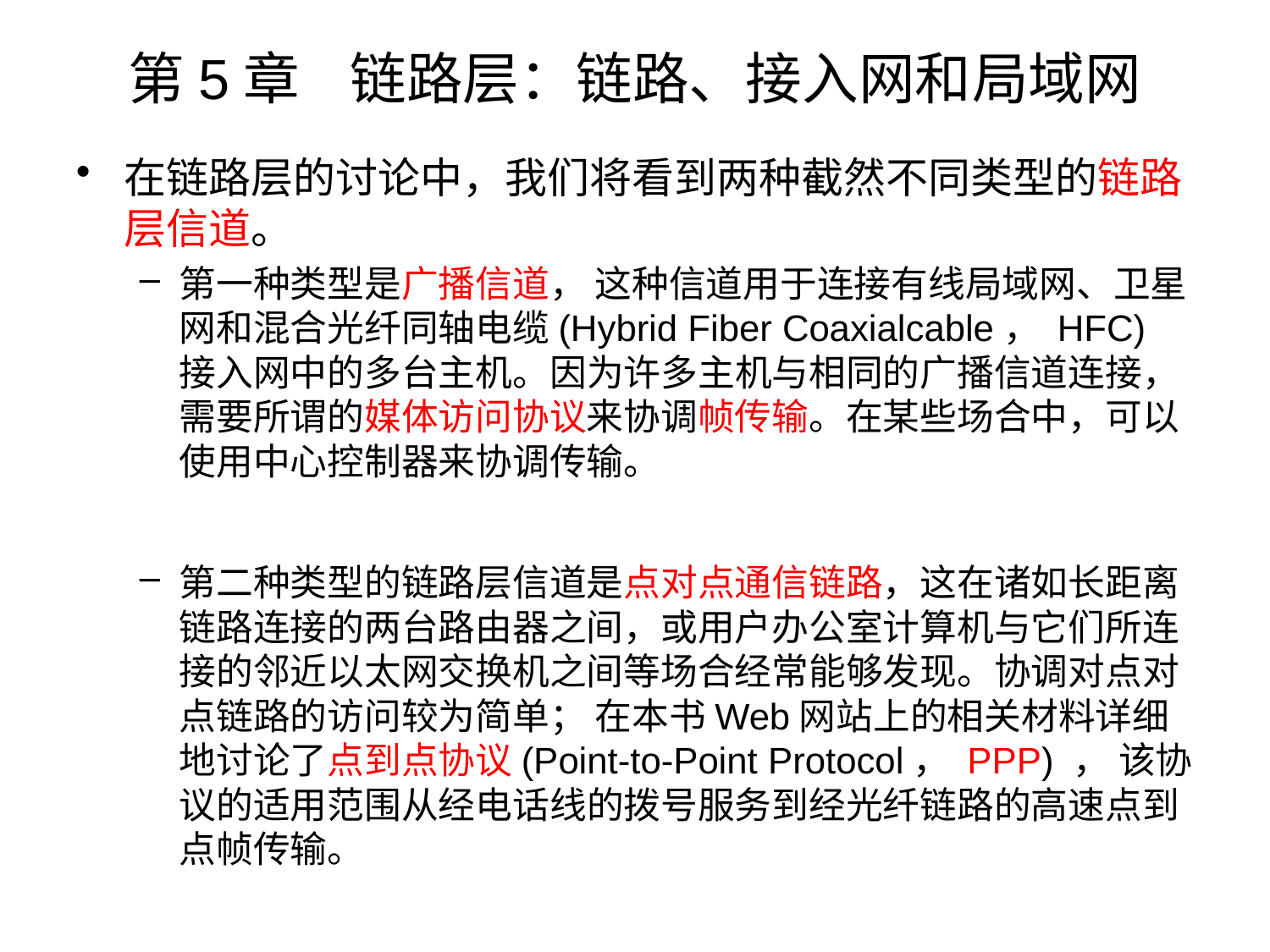

# 第5章    链路层：链路、接入网和局域网
在链路层的讨论中，我们将看到两种截然不同类型的链路层信道。
第一种类型是广播信道， 这种信道用于连接有线局域网、卫星网和混合光纤同轴电缆(Hybrid Fiber Coaxialcable， HFC) 接入网中的多台主机。因为许多主机与相同的广播信道连接， 需要所谓的媒体访问协议来协调帧传输。在某些场合中，可以使用中心控制器来协调传输。

第二种类型的链路层信道是点对点通信链路，这在诸如长距离链路连接的两台路由器之间，或用户办公室计算机与它们所连接的邻近以太网交换机之间等场合经常能够发现。协调对点对点链路的访问较为简单； 在本书Web网站上的相关材料详细地讨论了点到点协议(Point-to-Point Protocol， PPP) ， 该协议的适用范围从经电话线的拨号服务到经光纤链路的高速点到点帧传输。